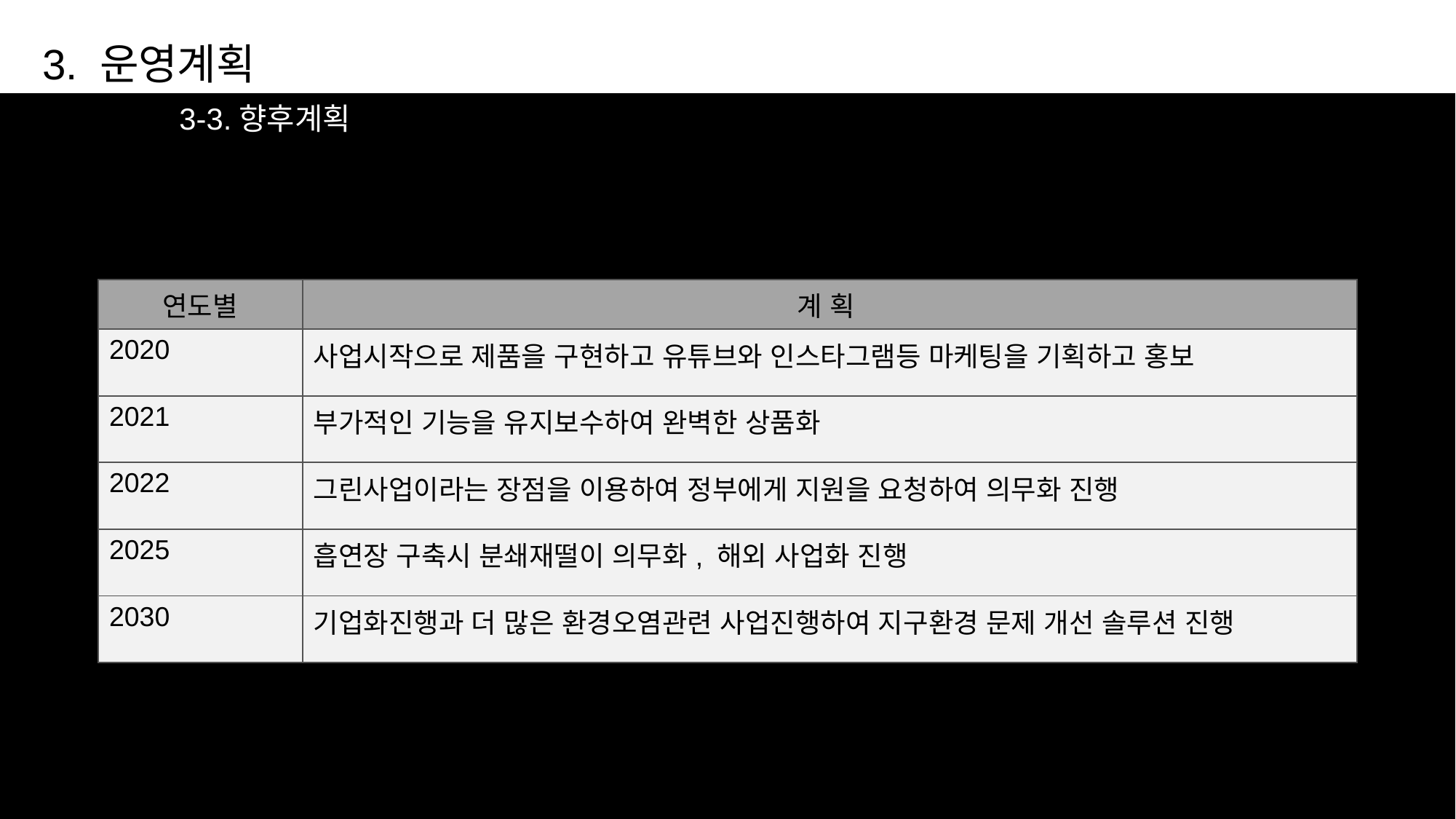

3. 운영계획
3-3.향후계획

| 연도별 | 계 획 |
| --- | --- |
| 2020 | 사업시작으로 제품을 구현하고 유튜브와 인스타그램등 마케팅을 기획하고 홍보 |
| 2021 | 부가적인 기능을 유지보수하여 완벽한 상품화 |
| 2022 | 그린사업이라는 장점을 이용하여 정부에게 지원을 요청하여 의무화 진행 |
| 2025 | 흡연장 구축시 분쇄재떨이 의무화, 해외 사업화 진행 |
| 2030 | 기업화진행과 더 많은 환경오염관련 사업진행하여 지구환경 문제 개선 솔루션 진행 |